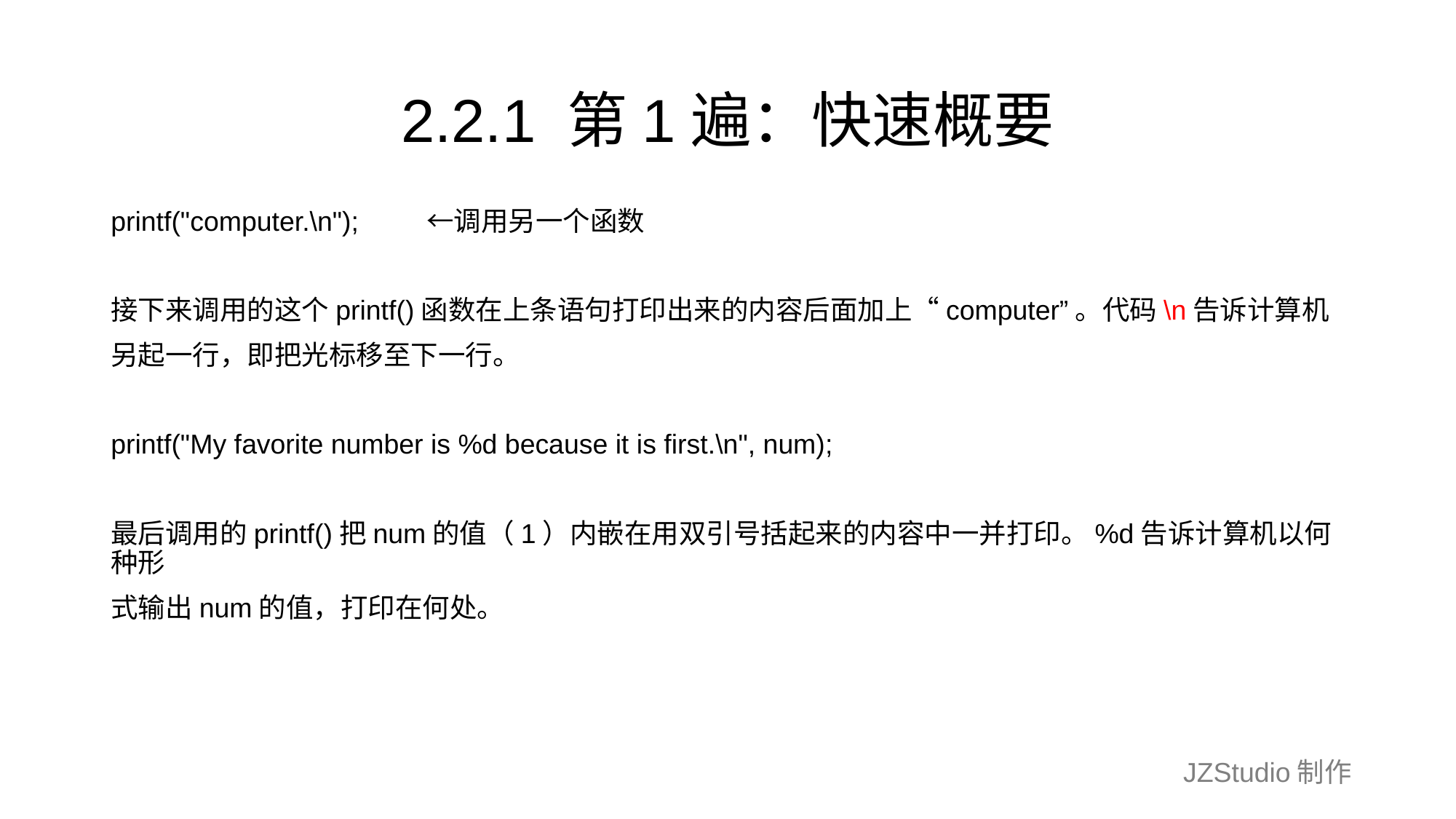

# 2.2.1 第1遍：快速概要
printf("computer.\n");　　 ←调用另一个函数

接下来调用的这个printf()函数在上条语句打印出来的内容后面加上“computer”。代码\n告诉计算机
另起一行，即把光标移至下一行。

printf("My favorite number is %d because it is first.\n", num);

最后调用的printf()把num的值（1）内嵌在用双引号括起来的内容中一并打印。%d告诉计算机以何种形
式输出num的值，打印在何处。